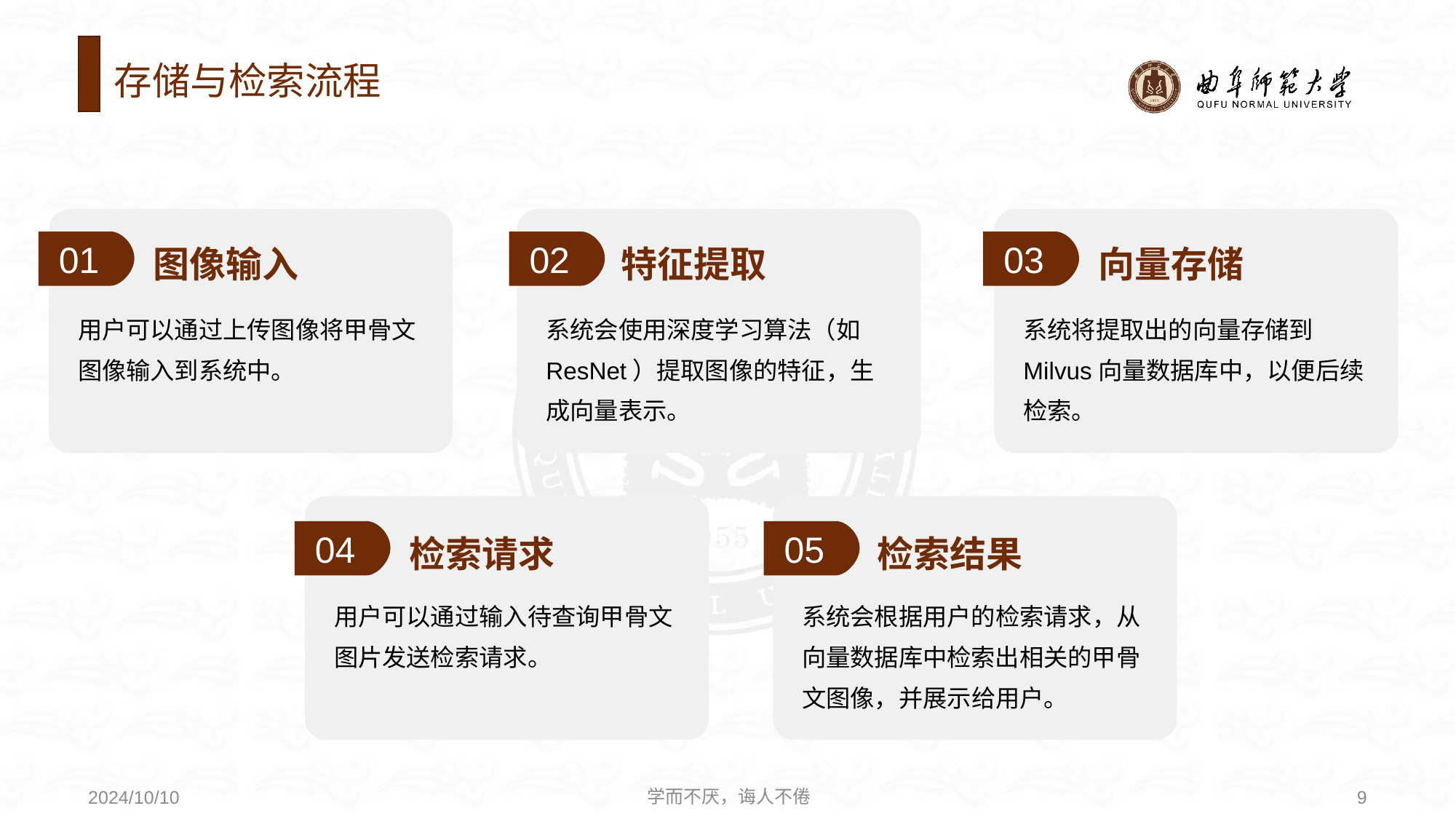

# 存储与检索流程

图像输入
特征提取
向量存储
01
02
03
用户可以通过上传图像将甲骨文图像输入到系统中。
系统会使用深度学习算法（如ResNet）提取图像的特征，生成向量表示。
系统将提取出的向量存储到Milvus向量数据库中，以便后续检索。

检索请求
检索结果
04
05
用户可以通过输入待查询甲骨文图片发送检索请求。
系统会根据用户的检索请求，从向量数据库中检索出相关的甲骨文图像，并展示给用户。
学而不厌，诲人不倦
9
2024/10/10